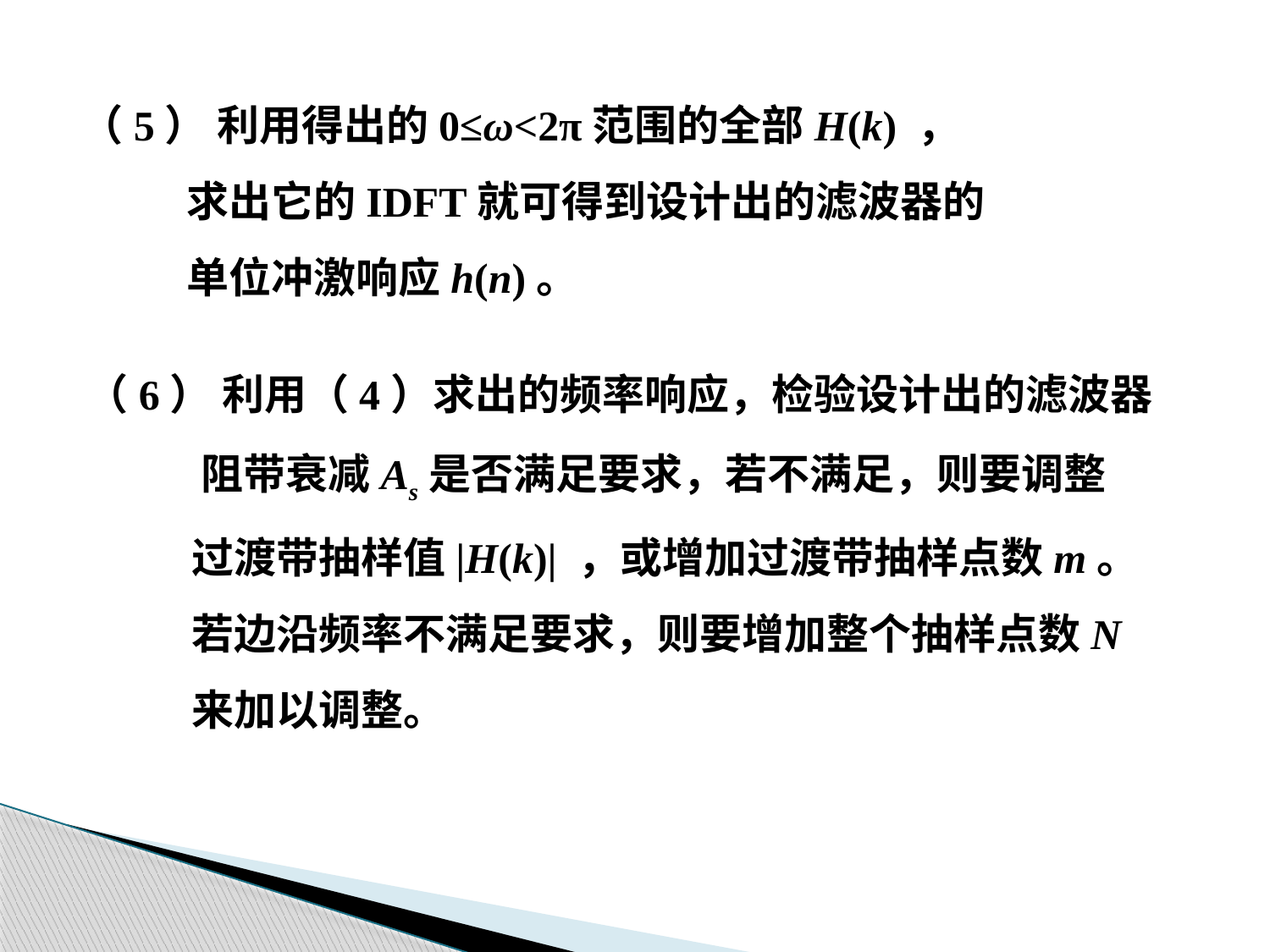

（5） 利用得出的0≤ω<2π范围的全部H(k) ，
          求出它的IDFT就可得到设计出的滤波器的
          单位冲激响应h(n)。
（6） 利用（4）求出的频率响应，检验设计出的滤波器
           阻带衰减As是否满足要求，若不满足，则要调整
          过渡带抽样值|H(k)| ，或增加过渡带抽样点数m。
          若边沿频率不满足要求，则要增加整个抽样点数N
          来加以调整。